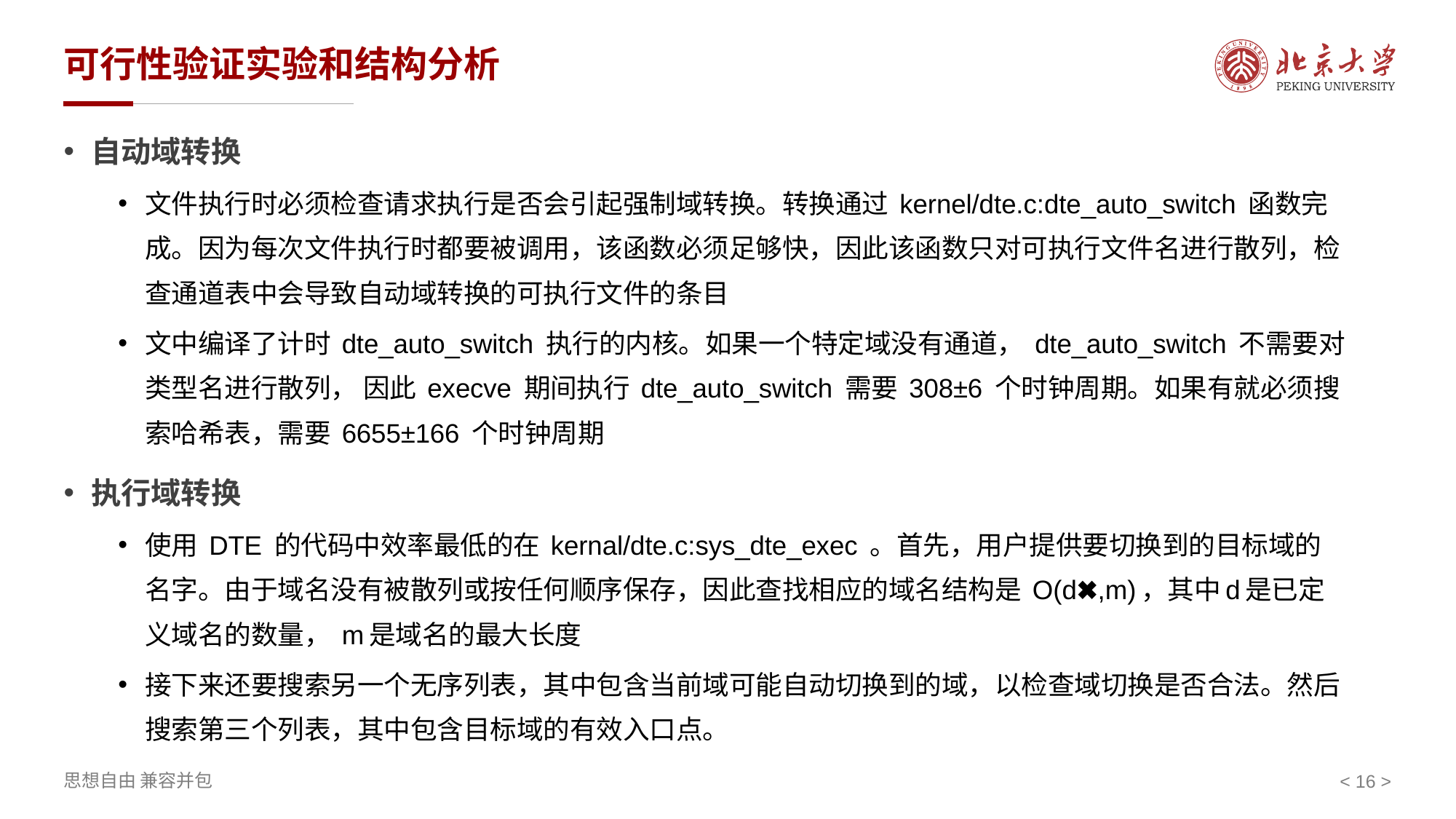

# 可行性验证实验和结构分析
自动域转换
文件执行时必须检查请求执行是否会引起强制域转换。转换通过 kernel/dte.c:dte_auto_switch 函数完成。因为每次文件执行时都要被调用，该函数必须足够快，因此该函数只对可执行文件名进行散列，检查通道表中会导致自动域转换的可执行文件的条目
文中编译了计时 dte_auto_switch 执行的内核。如果一个特定域没有通道， dte_auto_switch 不需要对类型名进行散列， 因此 execve 期间执行 dte_auto_switch 需要 308±6 个时钟周期。如果有就必须搜索哈希表，需要 6655±166 个时钟周期
执行域转换
使用 DTE 的代码中效率最低的在 kernal/dte.c:sys_dte_exec 。首先，用户提供要切换到的目标域的名字。由于域名没有被散列或按任何顺序保存，因此查找相应的域名结构是 O(d✖️️,m)，其中d是已定义域名的数量， m是域名的最大长度
接下来还要搜索另一个无序列表，其中包含当前域可能自动切换到的域，以检查域切换是否合法。然后搜索第三个列表，其中包含目标域的有效入口点。

< 16 >